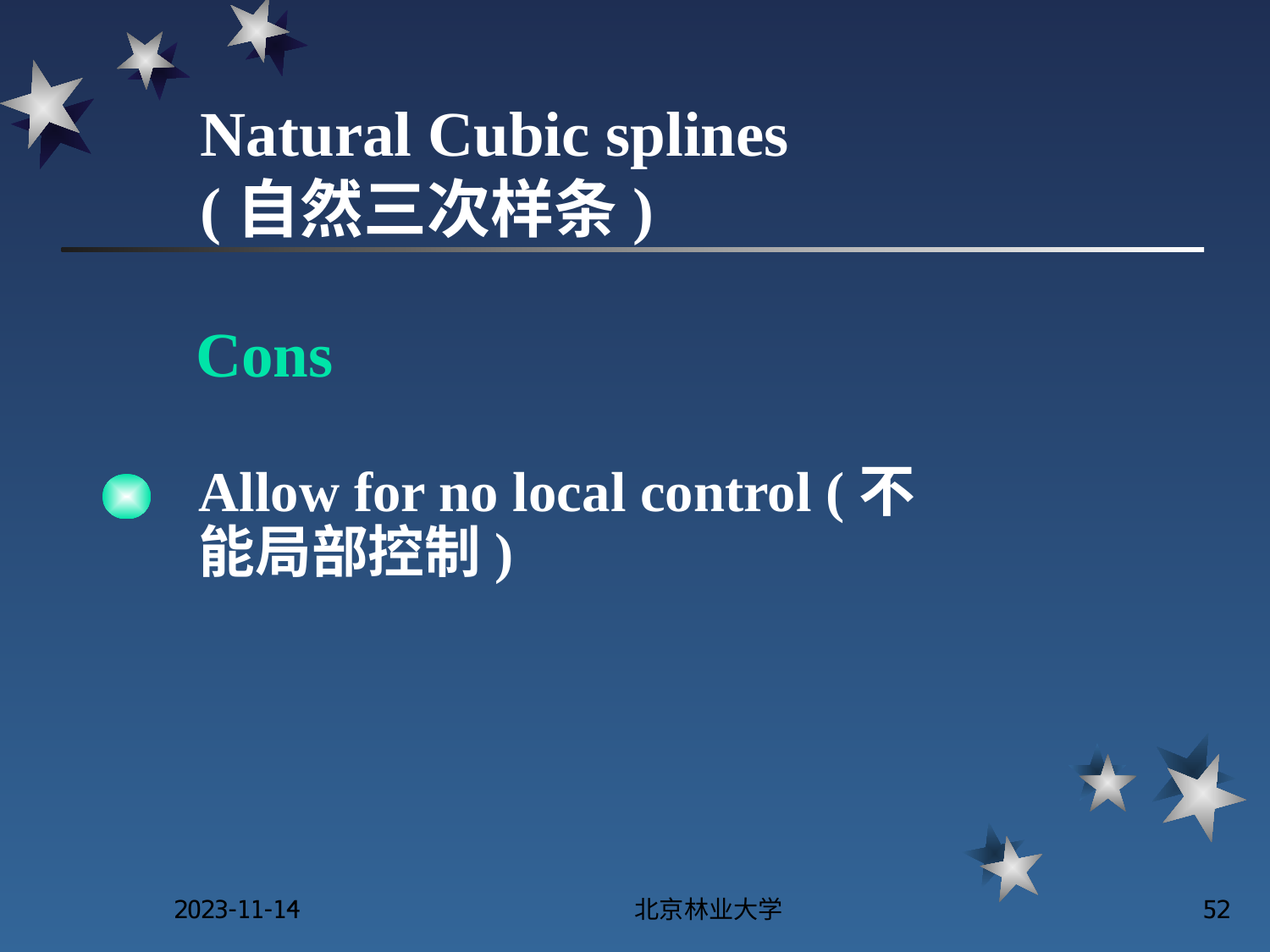

# Natural Cubic splines (自然三次样条)
Cons
Allow for no local control (不能局部控制)

2023-11-14
北京林业大学
52